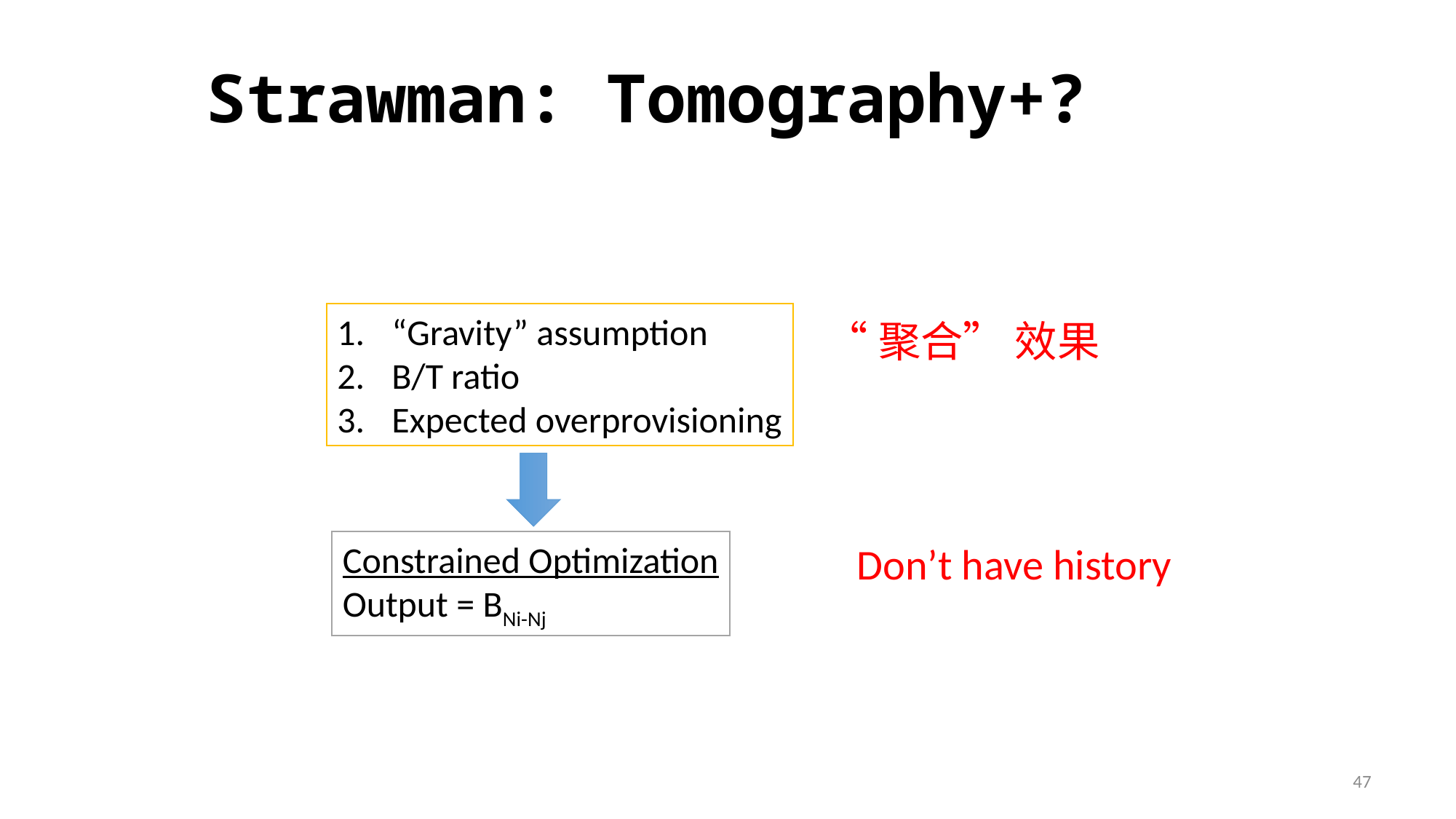

# Strawman: Tomography+?
“Gravity” assumption
B/T ratio
Expected overprovisioning
“聚合” 效果

Don’t have history
Constrained Optimization
Output = BNi-Nj
47